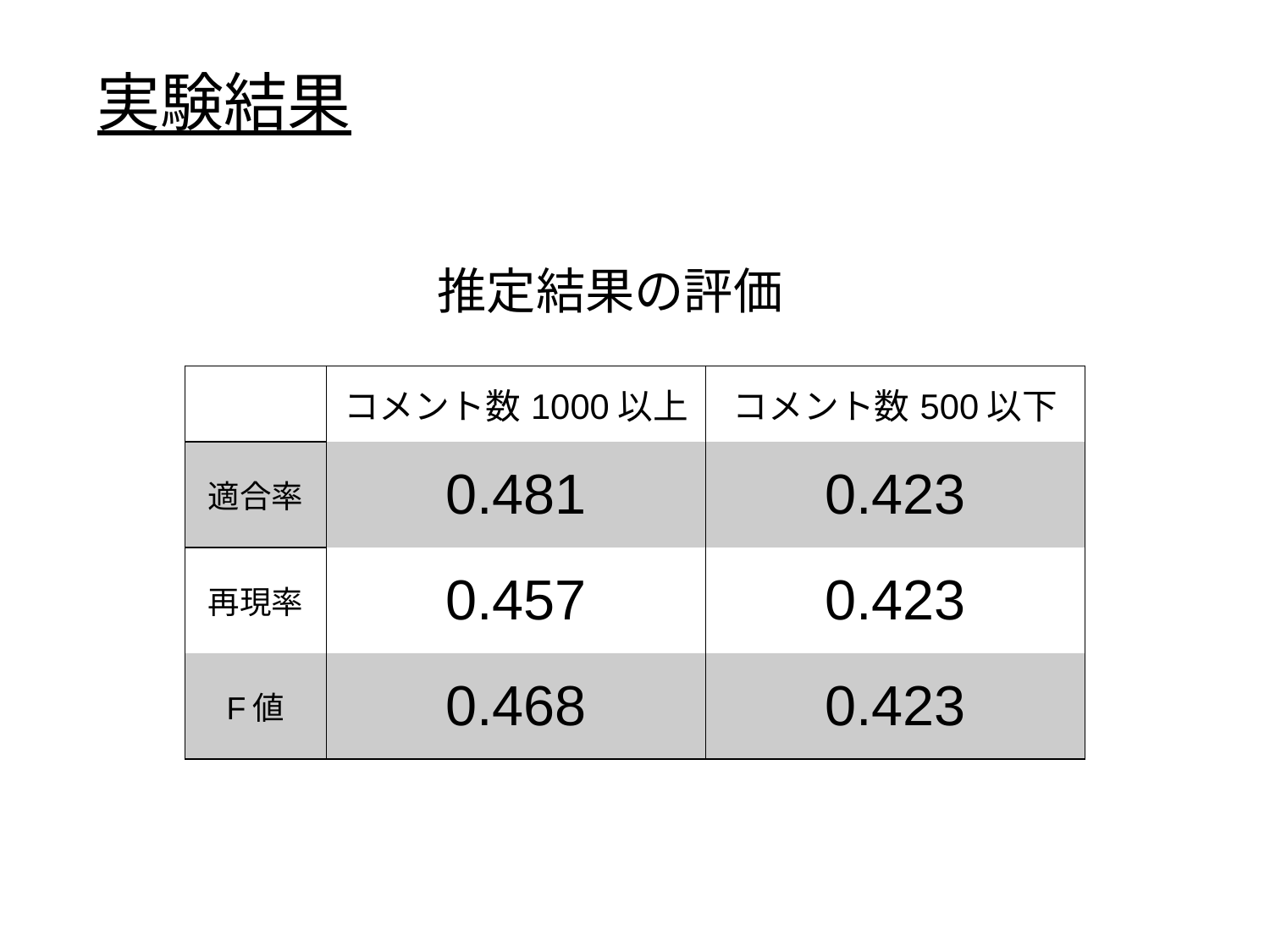

実験結果
推定結果の評価
|  | コメント数1000以上 | コメント数500以下 |
| --- | --- | --- |
| 適合率 | 0.481 | 0.423 |
| 再現率 | 0.457 | 0.423 |
| F値 | 0.468 | 0.423 |